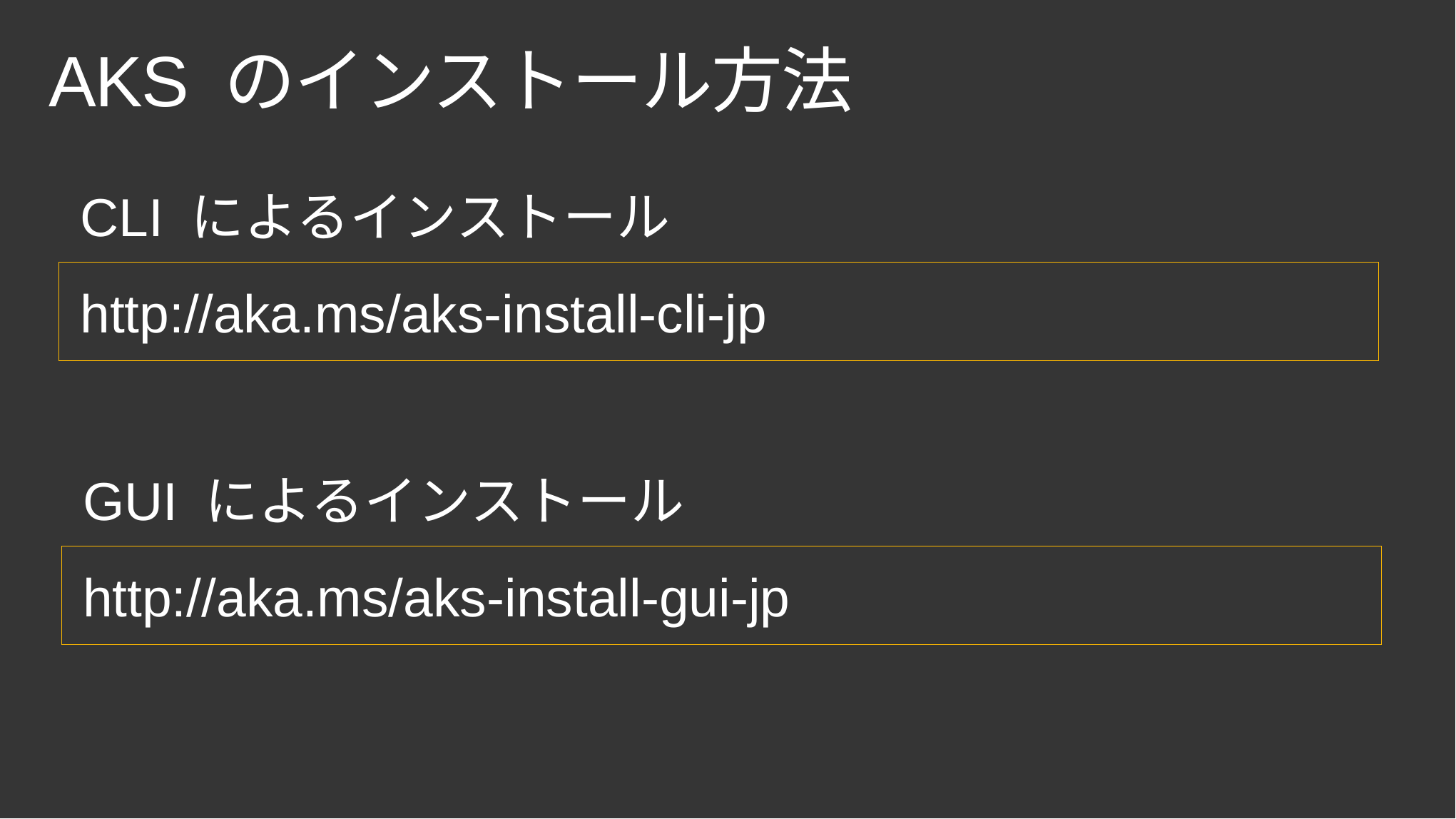

# AKS のインストール方法
CLI によるインストール
http://aka.ms/aks-install-cli-jp
GUI によるインストール
http://aka.ms/aks-install-gui-jp